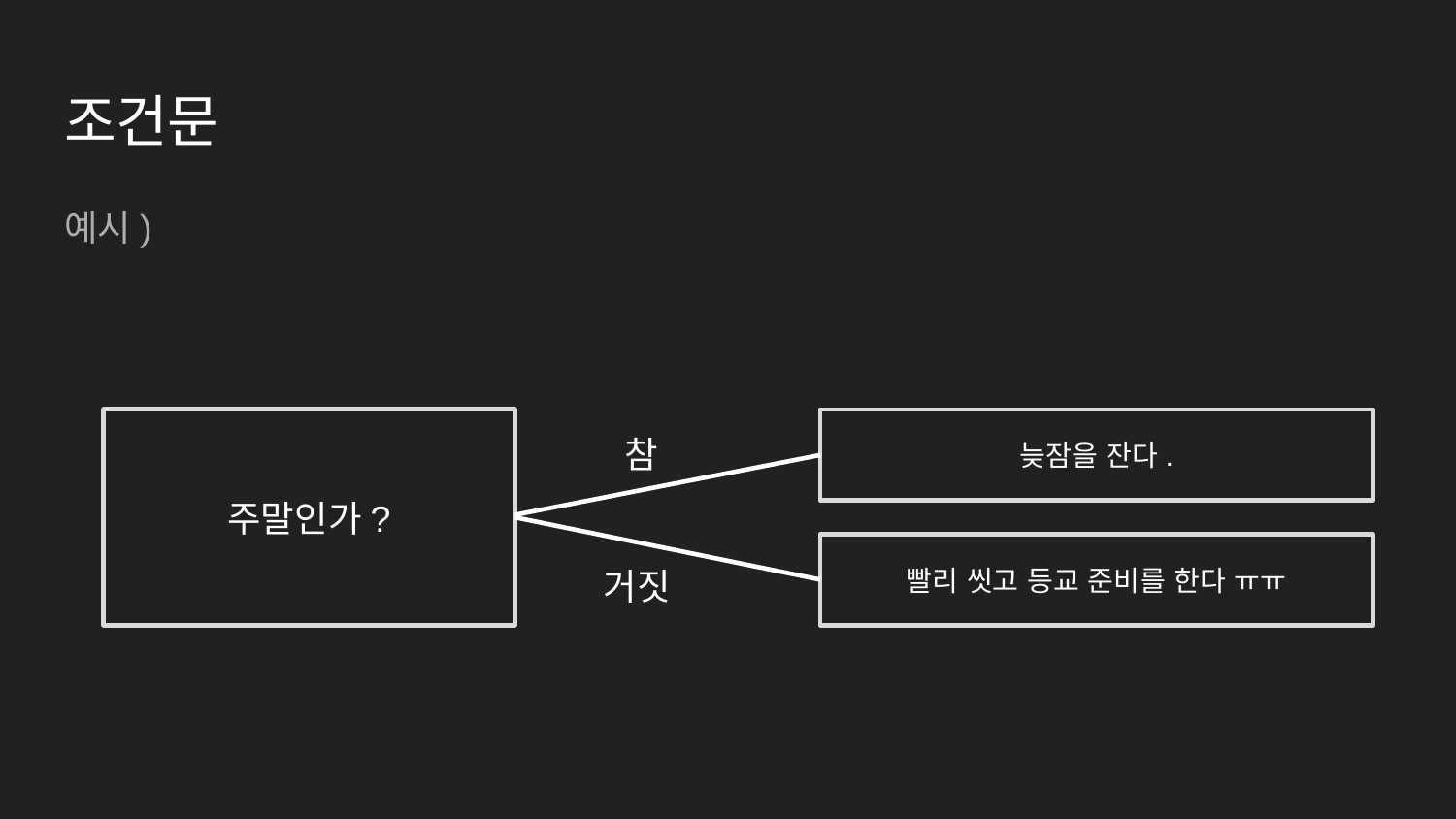

# 조건문
예시)
주말인가?
늦잠을 잔다.
참
빨리 씻고 등교 준비를 한다 ㅠㅠ
거짓